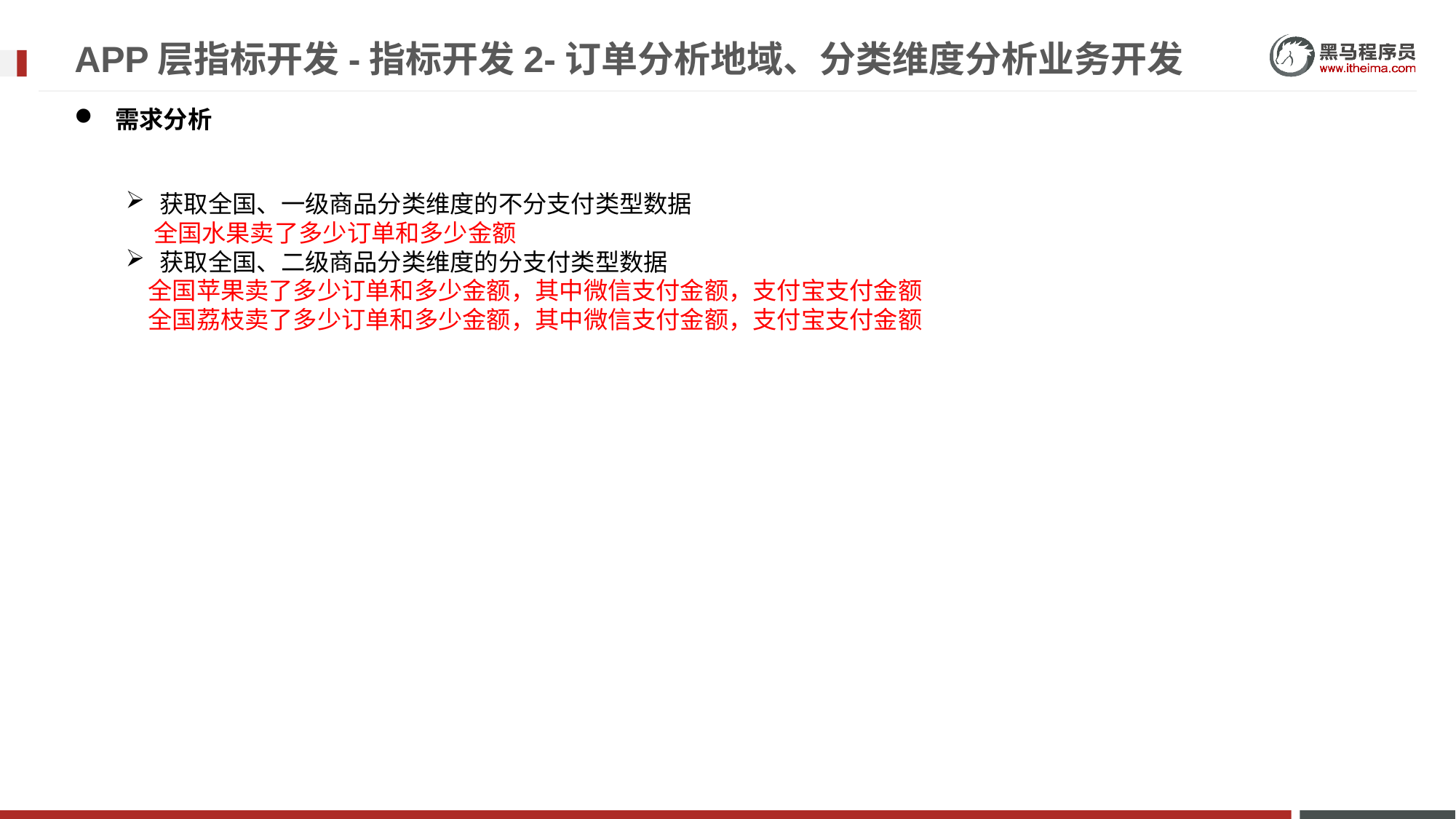

# APP层指标开发-指标开发2-订单分析地域、分类维度分析业务开发
需求分析
获取全国、一级商品分类维度的不分支付类型数据
    全国水果卖了多少订单和多少金额
获取全国、二级商品分类维度的分支付类型数据
   全国苹果卖了多少订单和多少金额，其中微信支付金额，支付宝支付金额
   全国荔枝卖了多少订单和多少金额，其中微信支付金额，支付宝支付金额